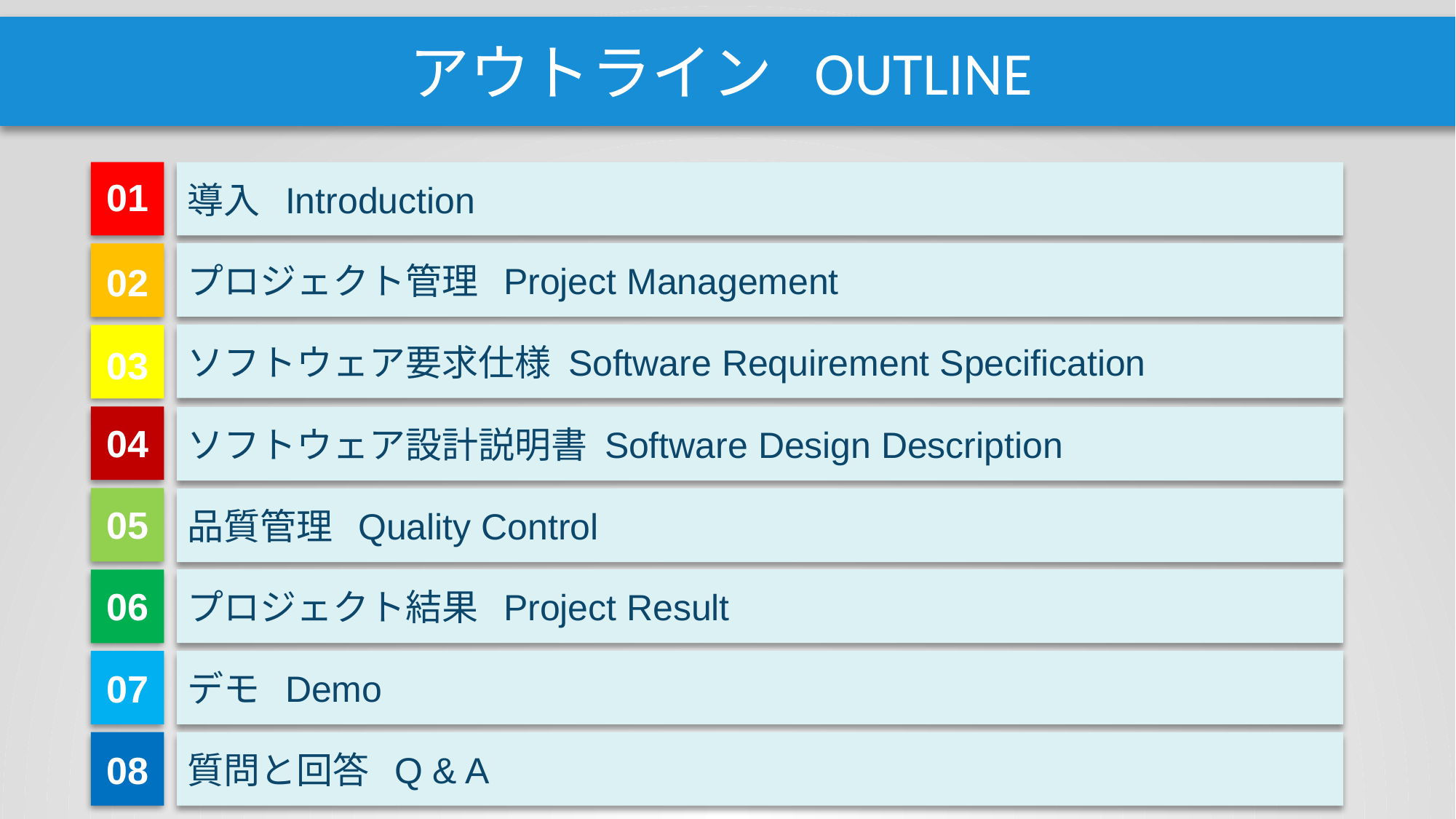

アウトライン  OUTLINE

導入  Introduction
01
プロジェクト管理  Project Management

02
ソフトウェア要求仕様 Software Requirement Specification

03

ソフトウェア設計説明書 Software Design Description
04

品質管理  Quality Control
05
プロジェクト結果  Project Result

06
デモ  Demo

07
質問と回答  Q & A

08